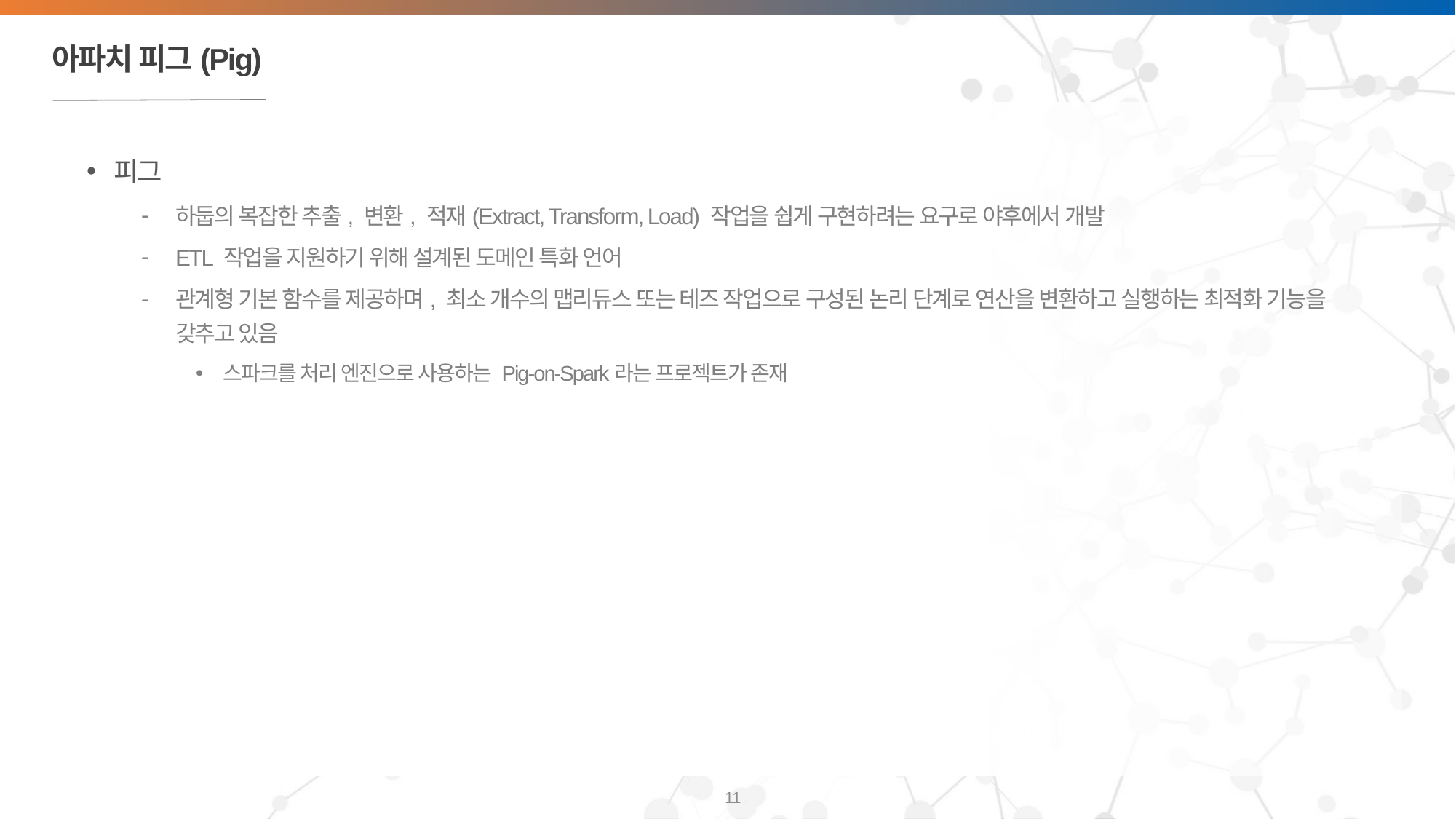

# 아파치 피그(Pig)

피그
하둡의 복잡한 추출, 변환, 적재(Extract, Transform, Load) 작업을 쉽게 구현하려는 요구로 야후에서 개발
ETL 작업을 지원하기 위해 설계된 도메인 특화 언어
관계형 기본 함수를 제공하며, 최소 개수의 맵리듀스 또는 테즈 작업으로 구성된 논리 단계로 연산을 변환하고 실행하는 최적화 기능을 갖추고 있음
스파크를 처리 엔진으로 사용하는 Pig-on-Spark라는 프로젝트가 존재
11